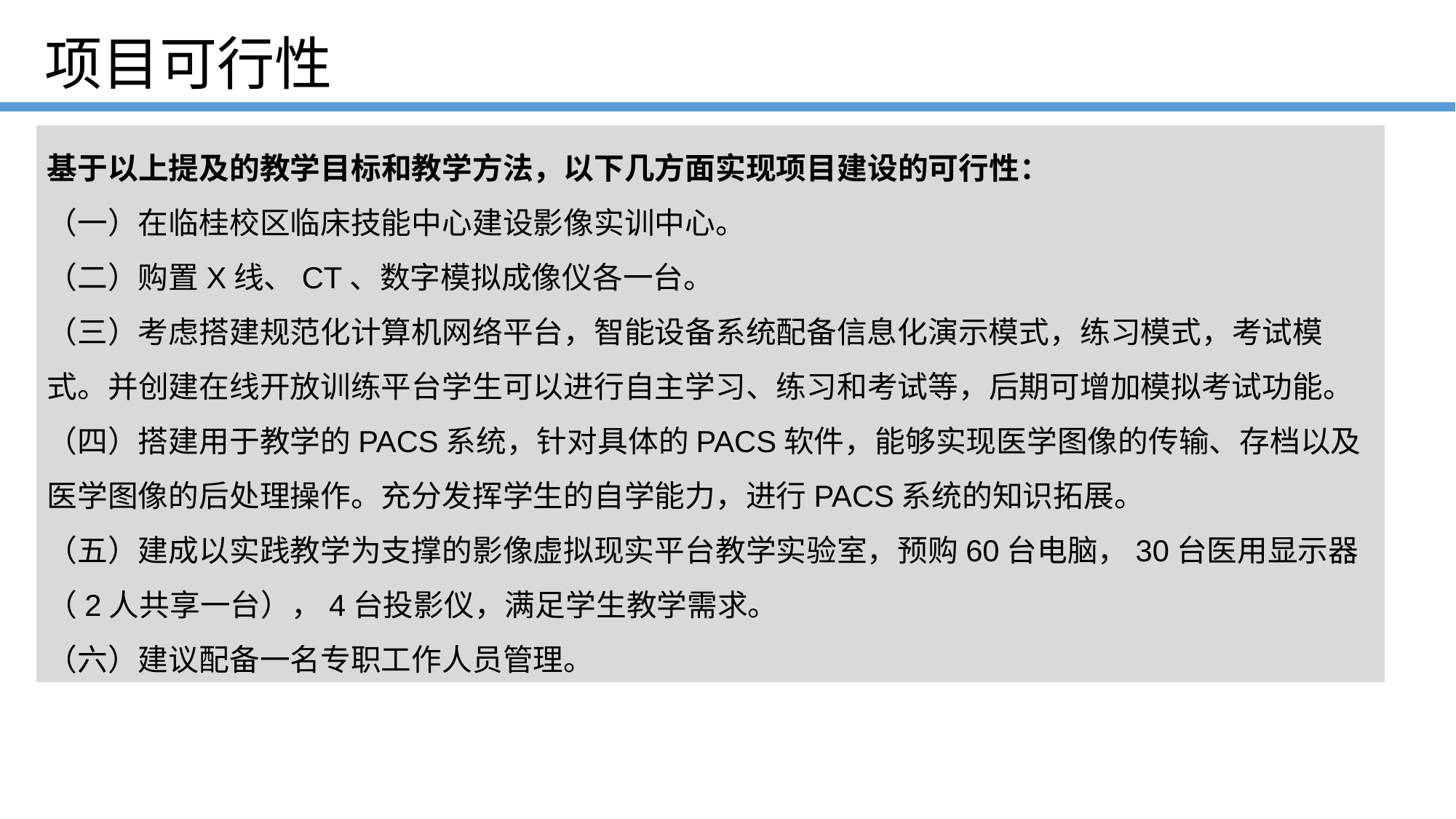

# 项目可行性
基于以上提及的教学目标和教学方法，以下几方面实现项目建设的可行性：
（一）在临桂校区临床技能中心建设影像实训中心。
（二）购置X线、CT、数字模拟成像仪各一台。
（三）考虑搭建规范化计算机网络平台，智能设备系统配备信息化演示模式，练习模式，考试模式。并创建在线开放训练平台学生可以进行自主学习、练习和考试等，后期可增加模拟考试功能。
（四）搭建用于教学的PACS系统，针对具体的PACS软件，能够实现医学图像的传输、存档以及医学图像的后处理操作。充分发挥学生的自学能力，进行PACS系统的知识拓展。
（五）建成以实践教学为支撑的影像虚拟现实平台教学实验室，预购60台电脑，30台医用显示器（2人共享一台），4台投影仪，满足学生教学需求。
（六）建议配备一名专职工作人员管理。